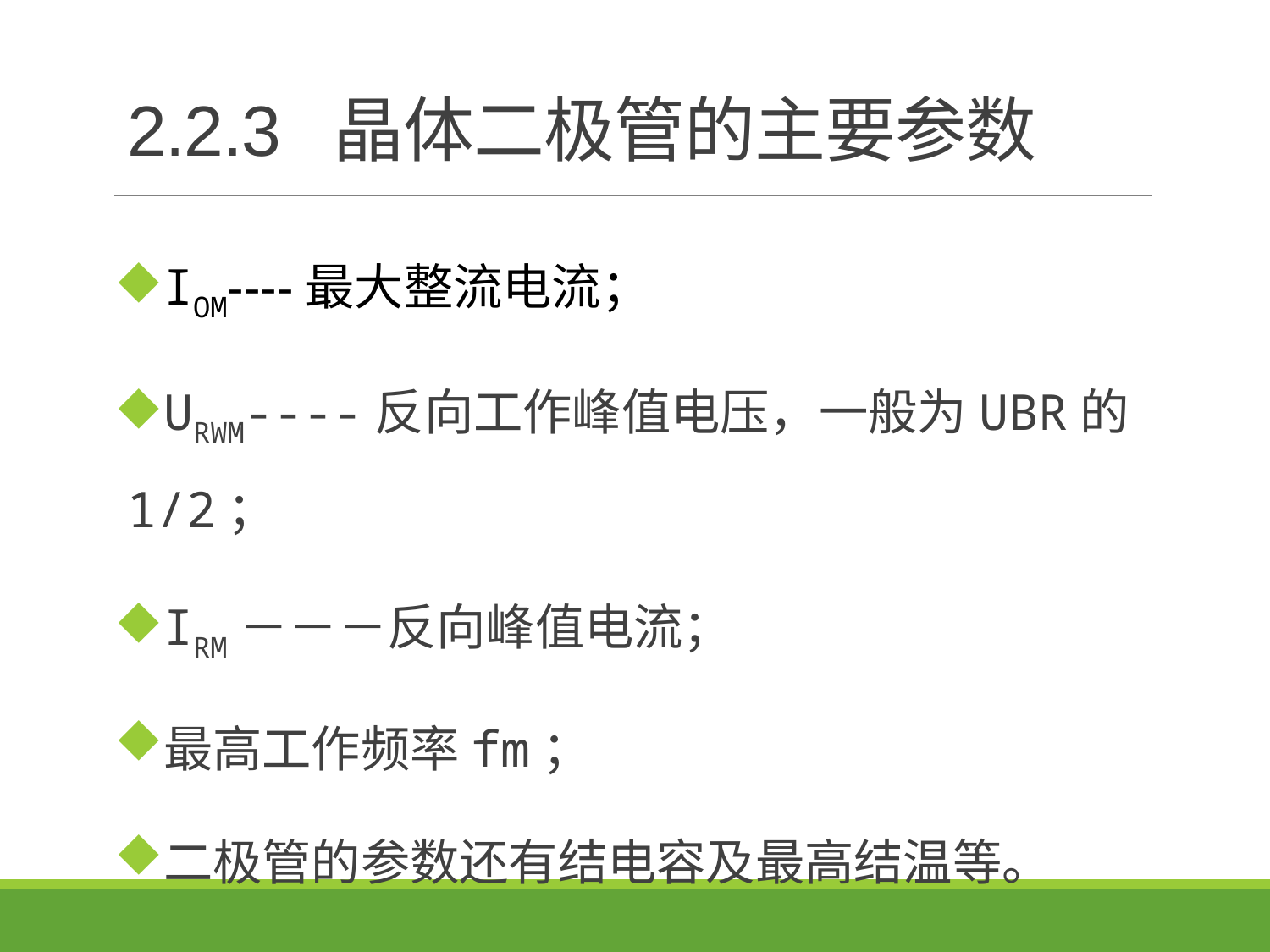

# 2.2.3  晶体二极管的主要参数
IOM----最大整流电流；
URWM----反向工作峰值电压，一般为UBR的1/2；
IRM－－－反向峰值电流；
最高工作频率fm；
二极管的参数还有结电容及最高结温等。